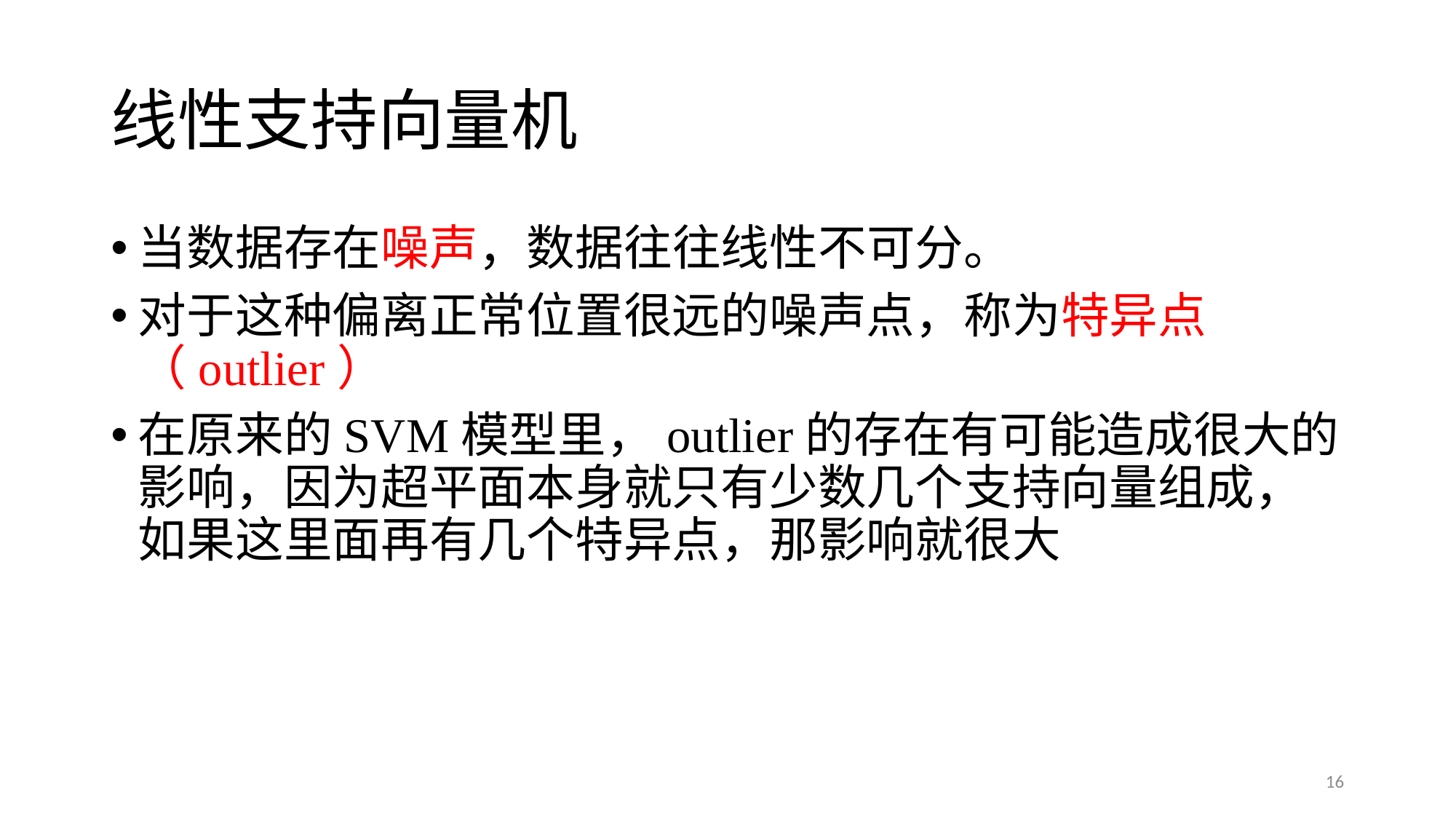

# 线性支持向量机
当数据存在噪声，数据往往线性不可分。
对于这种偏离正常位置很远的噪声点，称为特异点（outlier）
在原来的SVM模型里，outlier的存在有可能造成很大的影响，因为超平面本身就只有少数几个支持向量组成，如果这里面再有几个特异点，那影响就很大

16